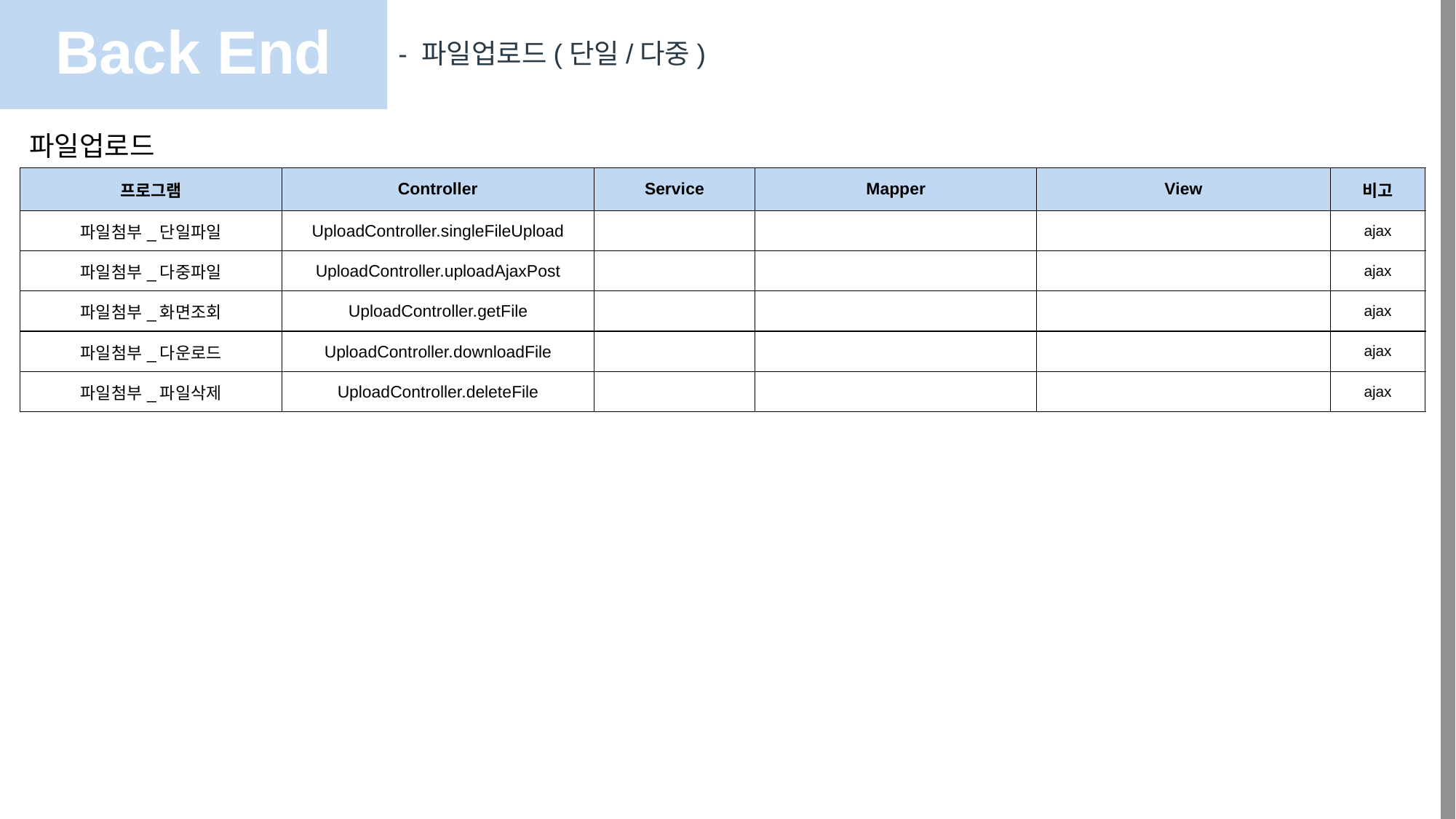

Back End
- 파일업로드(단일/다중)
파일업로드
| 프로그램 | Controller | Service | Mapper | View | 비고 |
| --- | --- | --- | --- | --- | --- |
| 파일첨부\_단일파일 | UploadController.singleFileUpload |  |  |  | ajax |
| 파일첨부\_다중파일 | UploadController.uploadAjaxPost |  |  |  | ajax |
| 파일첨부\_화면조회 | UploadController.getFile |  |  |  | ajax |
| 파일첨부\_다운로드 | UploadController.downloadFile |  |  |  | ajax |
| 파일첨부\_파일삭제 | UploadController.deleteFile |  |  |  | ajax |